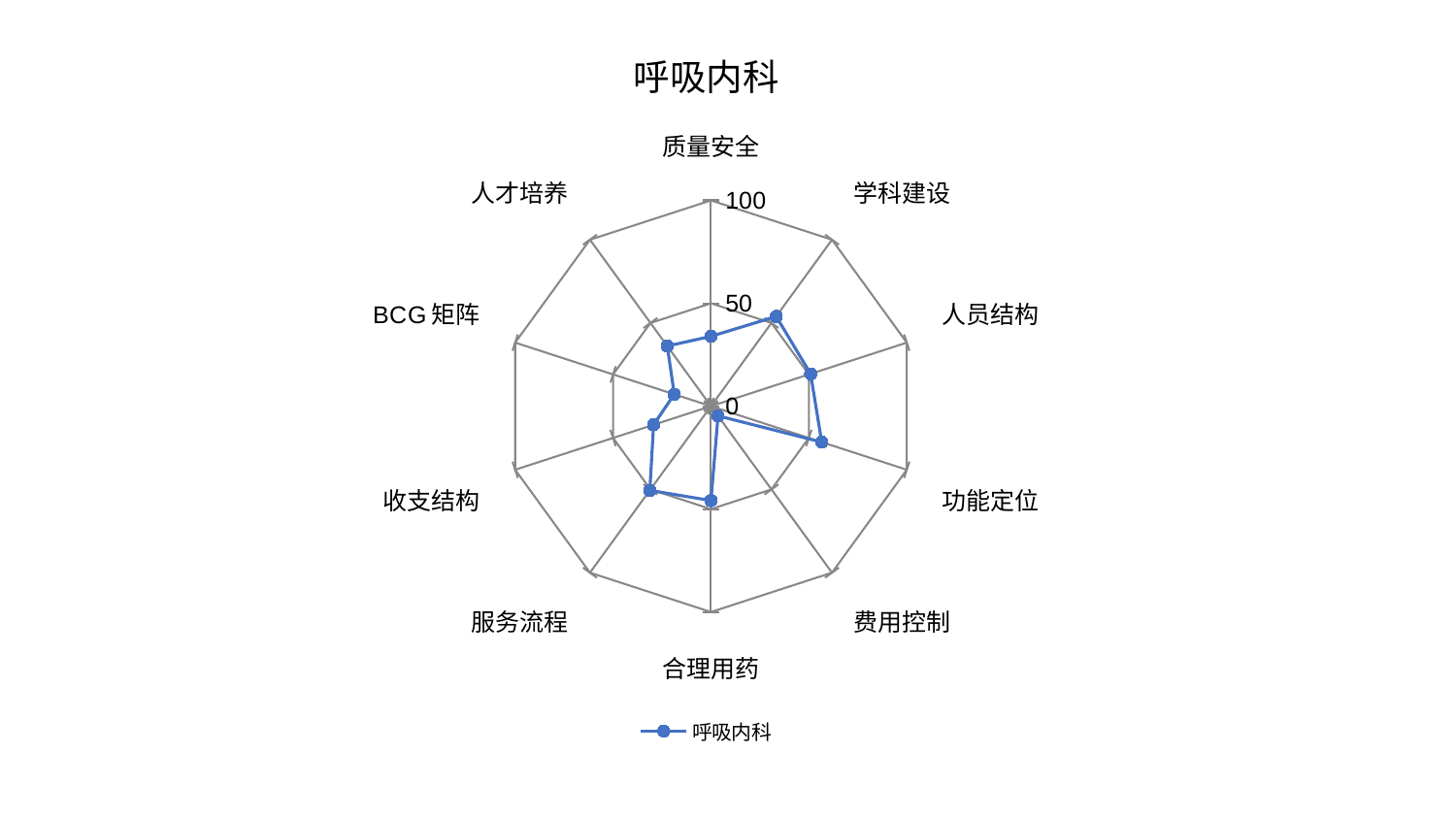

### Chart: 呼吸内科

| Category | 呼吸内科 |
|---|---|
| 质量安全 | 33.9443648679642 |
| 学科建设 | 53.910419220245785 |
| 人员结构 | 50.89187534205481 |
| 功能定位 | 56.55893392209516 |
| 费用控制 | 5.833174329791312 |
| 合理用药 | 45.85235602430746 |
| 服务流程 | 50.58085438909234 |
| 收支结构 | 29.3096112973754 |
| BCG矩阵 | 18.76315254779763 |
| 人才培养 | 36.10074051928423 |
136